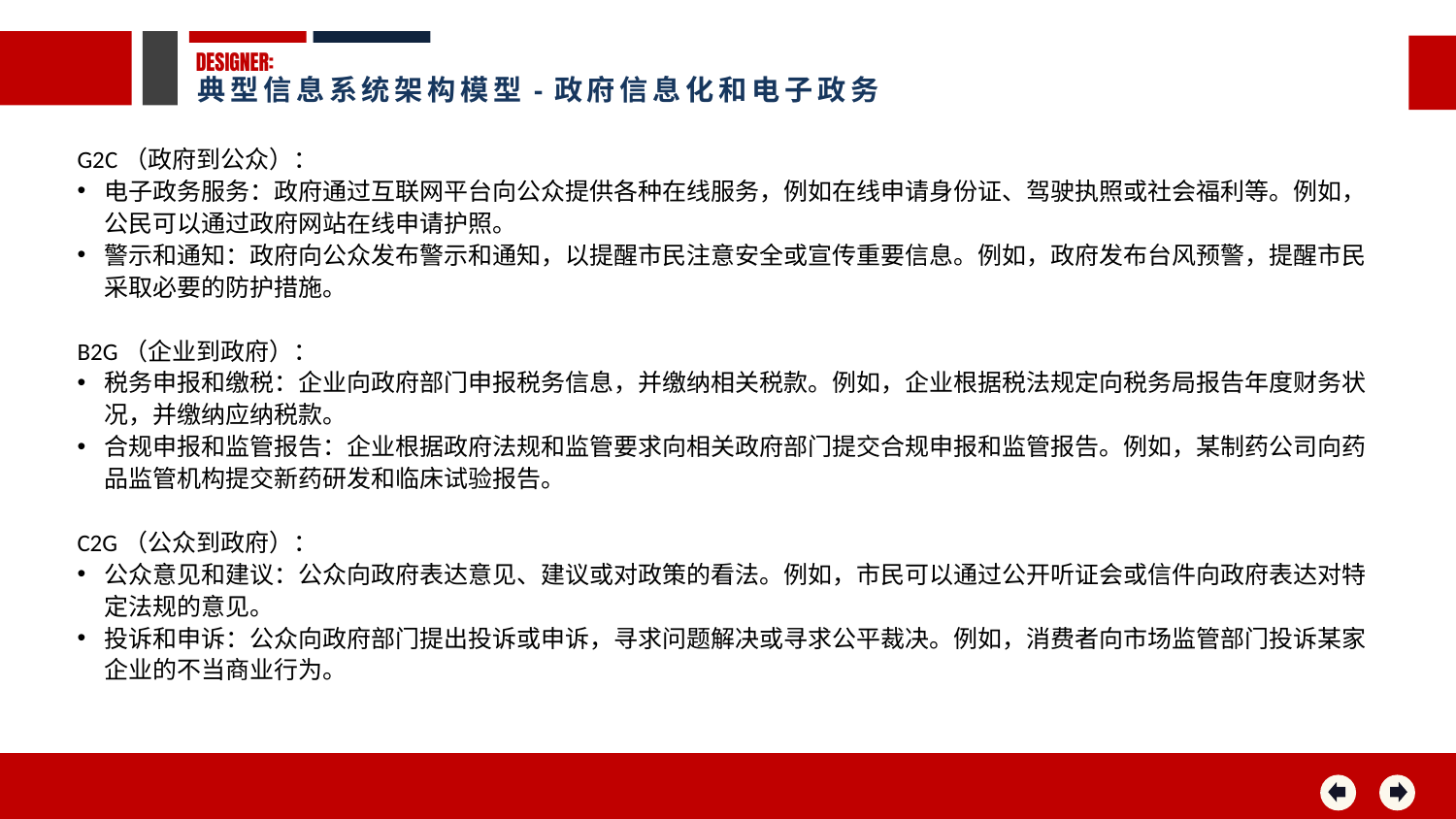

DESIGNER:
典型信息系统架构模型-政府信息化和电子政务
G2C（政府到公众）：
电子政务服务：政府通过互联网平台向公众提供各种在线服务，例如在线申请身份证、驾驶执照或社会福利等。例如，公民可以通过政府网站在线申请护照。
警示和通知：政府向公众发布警示和通知，以提醒市民注意安全或宣传重要信息。例如，政府发布台风预警，提醒市民采取必要的防护措施。

B2G（企业到政府）：
税务申报和缴税：企业向政府部门申报税务信息，并缴纳相关税款。例如，企业根据税法规定向税务局报告年度财务状况，并缴纳应纳税款。
合规申报和监管报告：企业根据政府法规和监管要求向相关政府部门提交合规申报和监管报告。例如，某制药公司向药品监管机构提交新药研发和临床试验报告。

C2G（公众到政府）：
公众意见和建议：公众向政府表达意见、建议或对政策的看法。例如，市民可以通过公开听证会或信件向政府表达对特定法规的意见。
投诉和申诉：公众向政府部门提出投诉或申诉，寻求问题解决或寻求公平裁决。例如，消费者向市场监管部门投诉某家企业的不当商业行为。